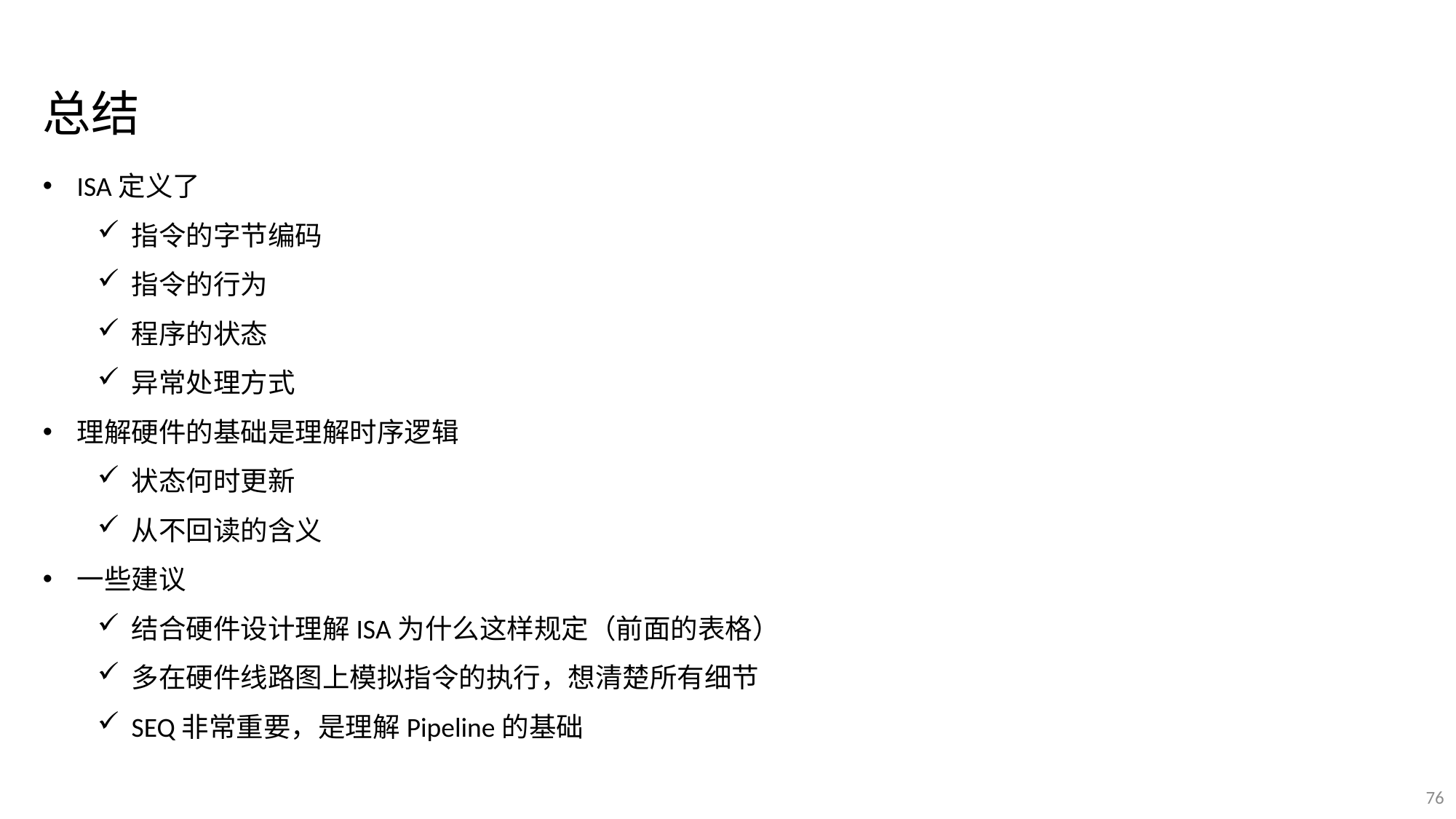

总结
ISA定义了
指令的字节编码
指令的行为
程序的状态
异常处理方式
理解硬件的基础是理解时序逻辑
状态何时更新
从不回读的含义
一些建议
结合硬件设计理解ISA为什么这样规定（前面的表格）
多在硬件线路图上模拟指令的执行，想清楚所有细节
SEQ非常重要，是理解Pipeline的基础
76